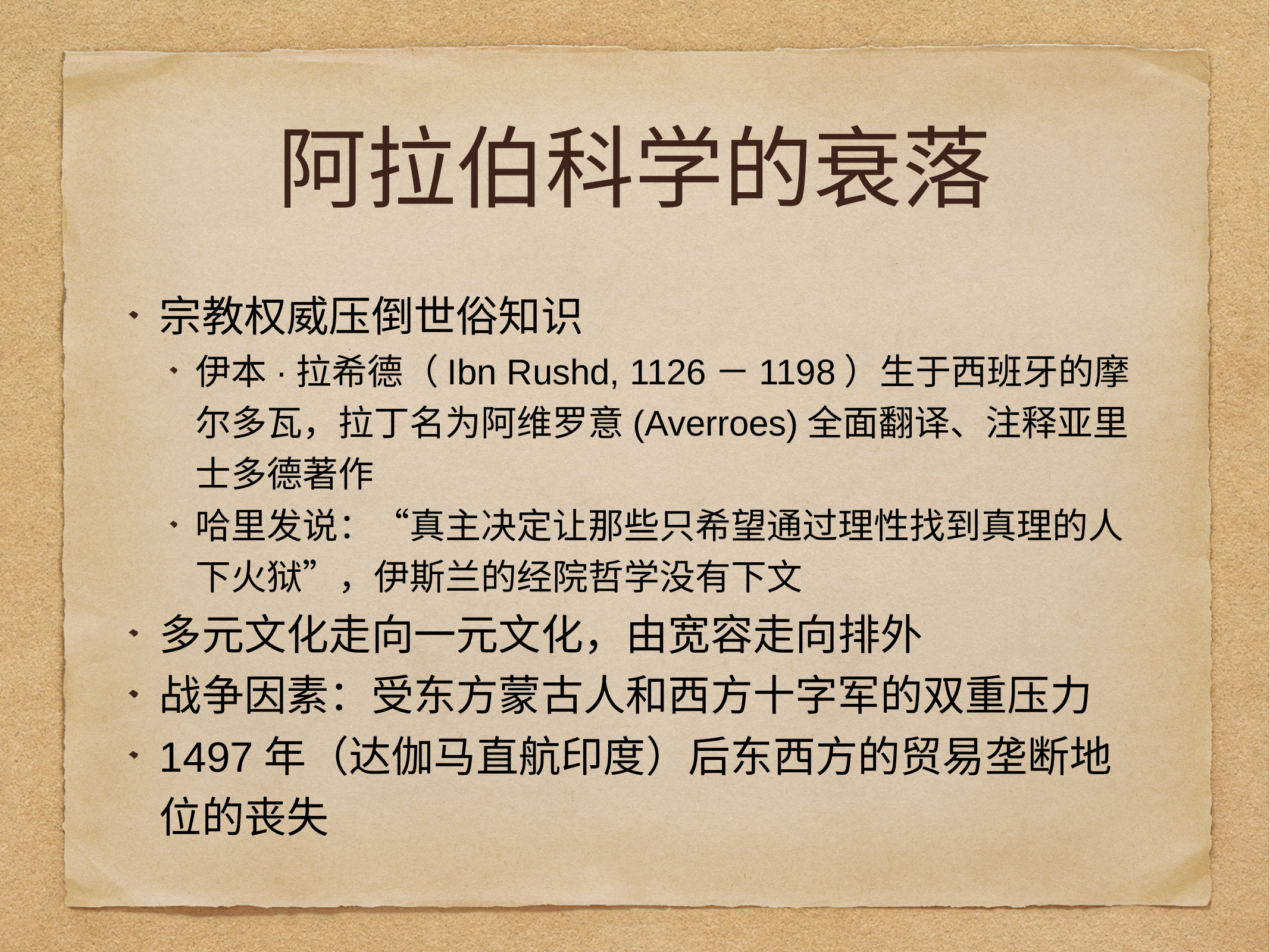

# 阿拉伯科学的衰落
宗教权威压倒世俗知识
伊本·拉希德（Ibn Rushd, 1126－1198）生于西班牙的摩尔多瓦，拉丁名为阿维罗意(Averroes)全面翻译、注释亚里士多德著作
哈里发说：“真主决定让那些只希望通过理性找到真理的人下火狱”，伊斯兰的经院哲学没有下文
多元文化走向一元文化，由宽容走向排外
战争因素：受东方蒙古人和西方十字军的双重压力
1497年（达伽马直航印度）后东西方的贸易垄断地位的丧失